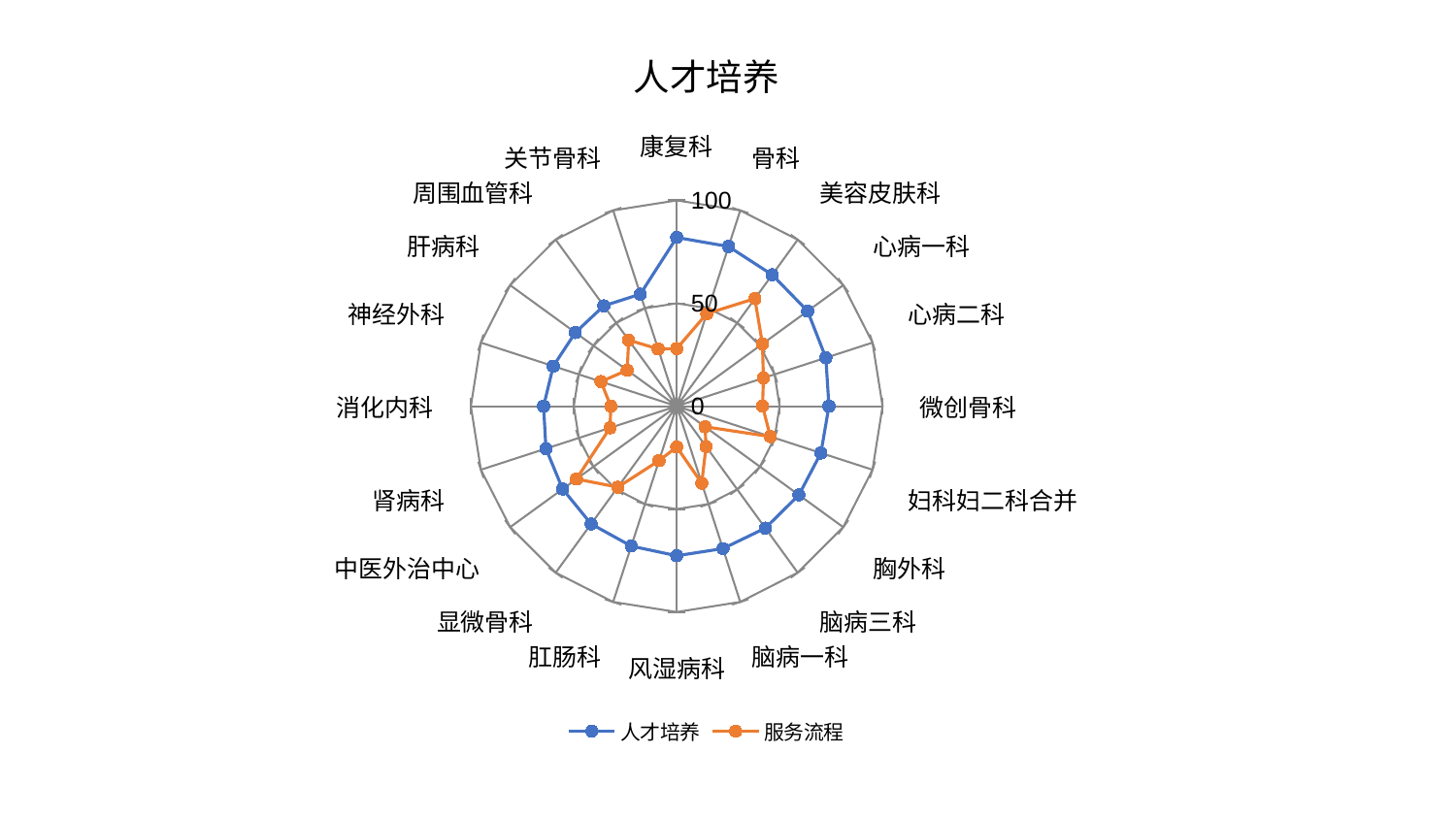

### Chart: 人才培养

| Category | 人才培养 | 服务流程 |
|---|---|---|
| 康复科 | 81.98122493544123 | 27.99815597726551 |
| 骨科 | 81.57927248730438 | 47.2674985476095 |
| 美容皮肤科 | 78.91558198952704 | 64.59836319206264 |
| 心病一科 | 78.61087831420814 | 51.49481292063044 |
| 心病二科 | 76.17493540472454 | 44.31335146942654 |
| 微创骨科 | 73.95547818902116 | 41.71401336388867 |
| 妇科妇二科合并 | 73.66017277969321 | 47.85024827990578 |
| 胸外科 | 73.37223967023482 | 17.023951042083326 |
| 脑病三科 | 73.25533003522007 | 24.2436829863264 |
| 脑病一科 | 72.76397602386255 | 39.341260873386865 |
| 风湿病科 | 72.66218479867273 | 19.876237931635128 |
| 肛肠科 | 71.45524904339607 | 27.835353053854746 |
| 显微骨科 | 70.72849095038119 | 48.63757694305505 |
| 中医外治中心 | 68.4873935675524 | 60.23853634610441 |
| 肾病科 | 66.77933182347907 | 34.0612524079458 |
| 消化内科 | 64.66063182285309 | 32.00890424290056 |
| 神经外科 | 63.02476391249099 | 38.72462432849264 |
| 肝病科 | 60.857633464770025 | 29.722605022743835 |
| 周围血管科 | 60.275552959770685 | 39.70468904832162 |
| 关节骨科 | 57.24171238771464 | 29.27068952950276 |
72